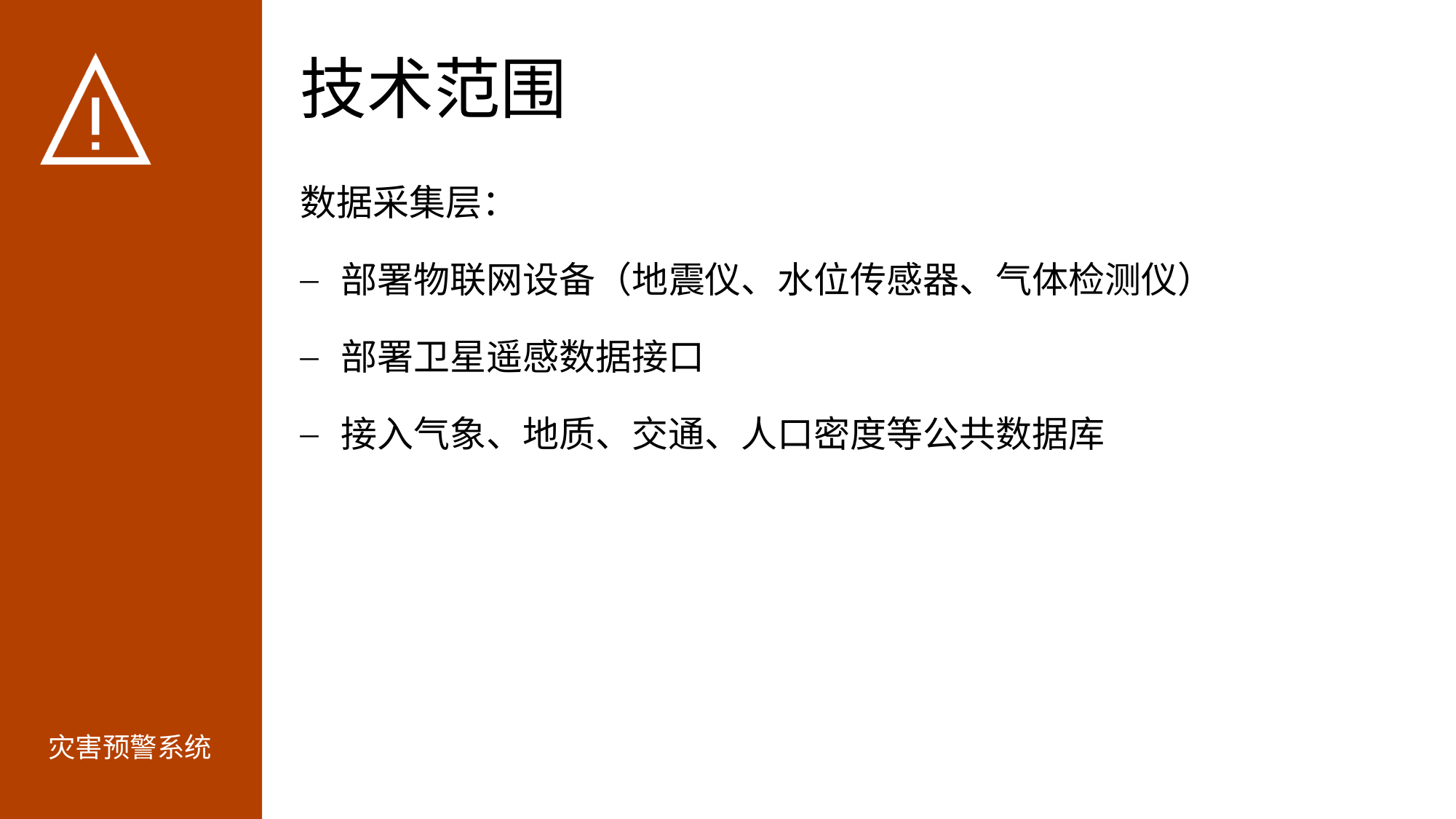

# 技术范围
数据采集层：
部署物联网设备（地震仪、水位传感器、气体检测仪）
部署卫星遥感数据接口
接入气象、地质、交通、人口密度等公共数据库